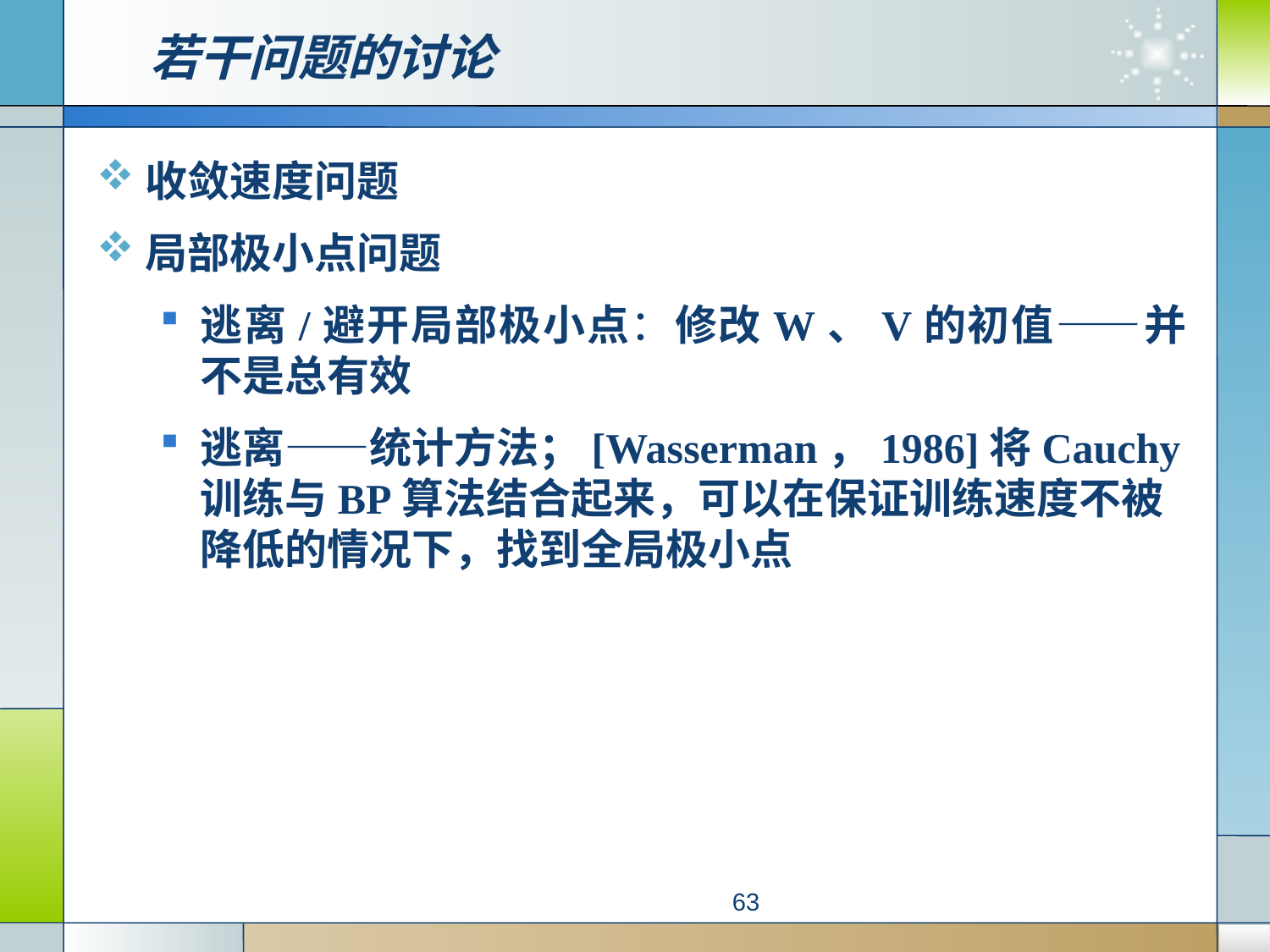

# 若干问题的讨论
收敛速度问题
局部极小点问题
逃离/避开局部极小点：修改W、V的初值——并不是总有效
逃离——统计方法；[Wasserman，1986]将Cauchy训练与BP算法结合起来，可以在保证训练速度不被降低的情况下，找到全局极小点
63